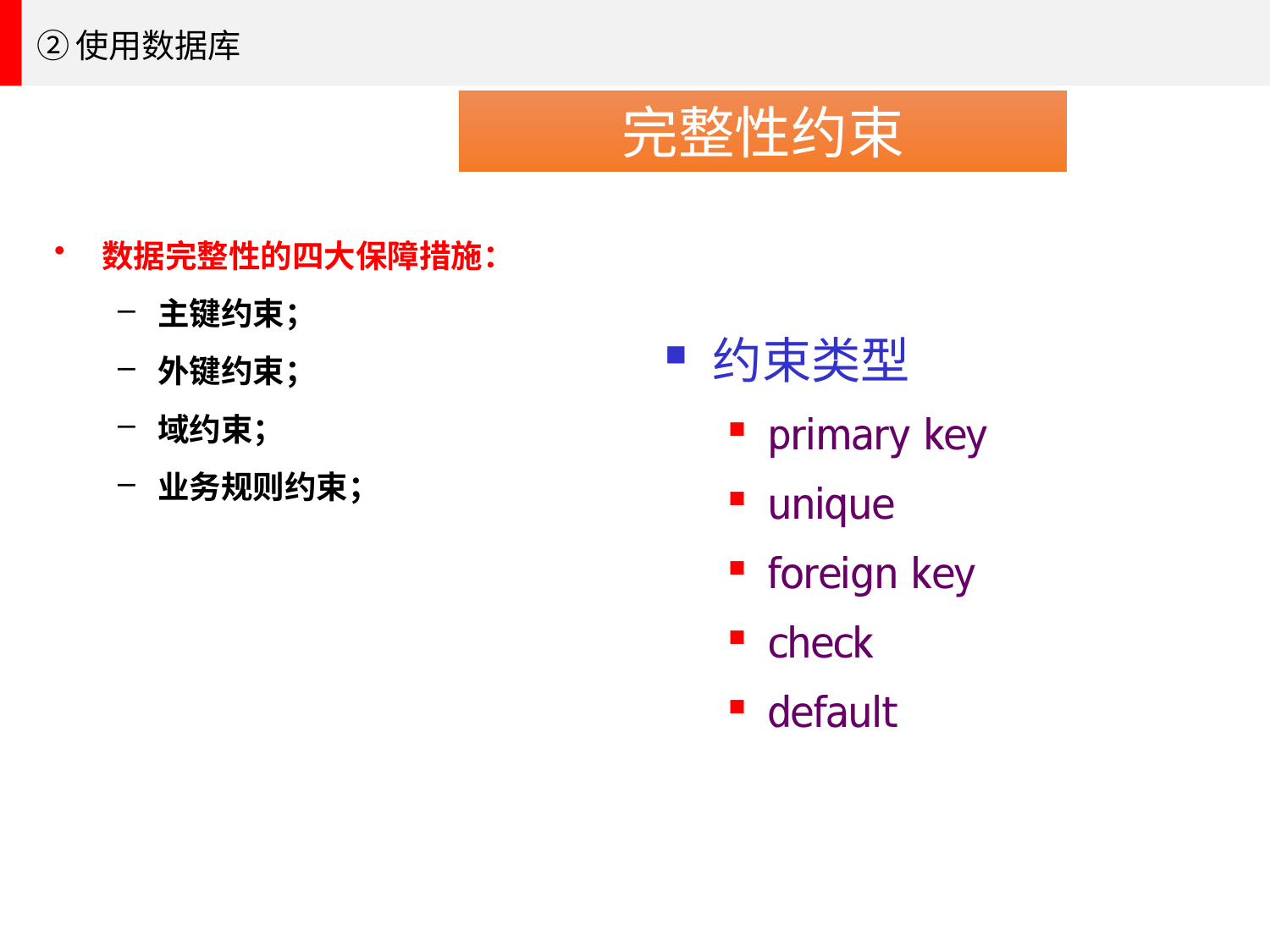

②使用数据库
完整性约束
数据完整性的四大保障措施：
主键约束；
外键约束；
域约束；
业务规则约束；

约束类型
primary key
unique
foreign key
check
default